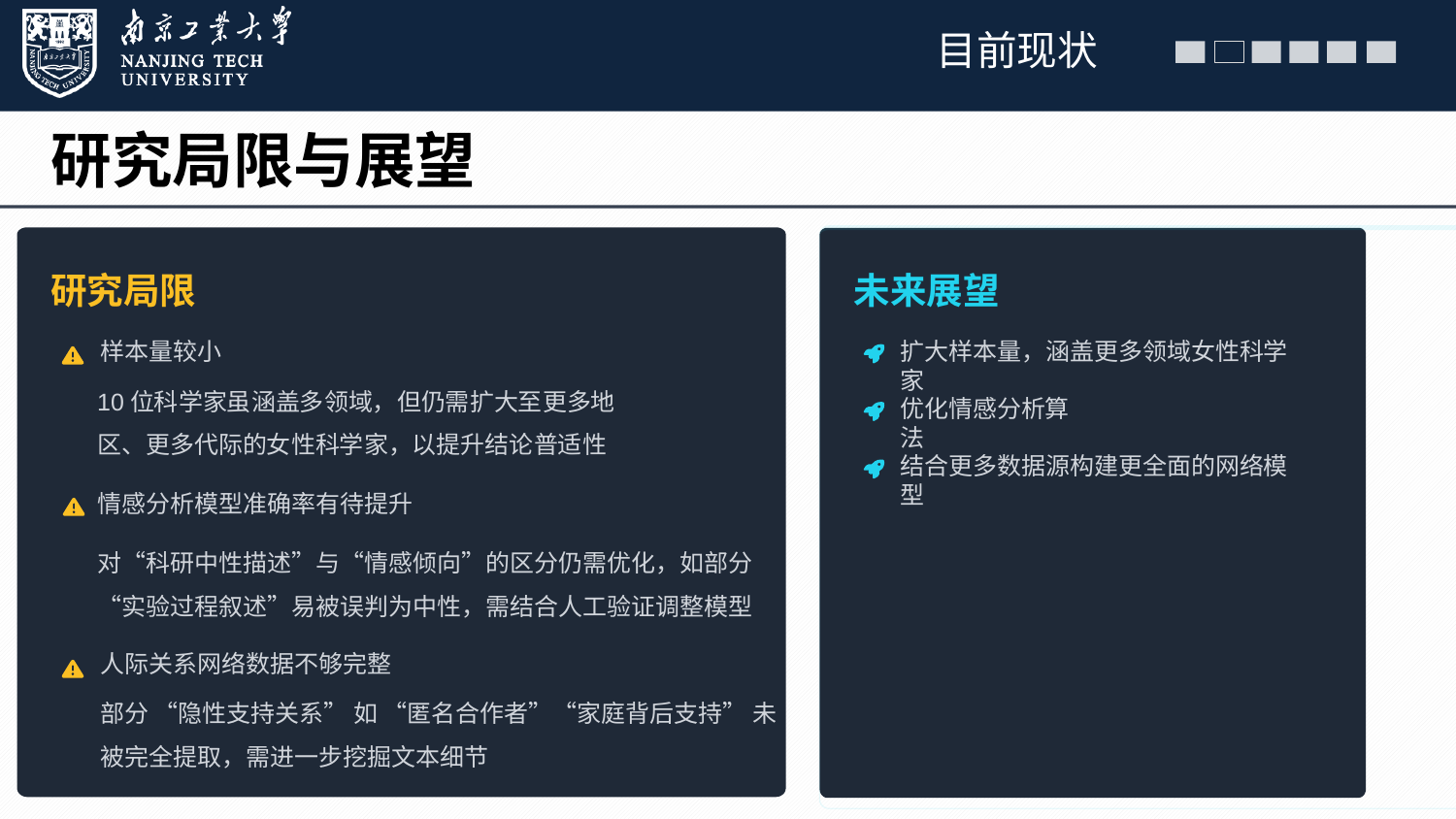

目前现状
研究局限与展望

研究局限
样本量较小

10位科学家虽涵盖多领域，但仍需扩大至更多地区、更多代际的女性科学家，以提升结论普适性
情感分析模型准确率有待提升

对“科研中性描述”与“情感倾向”的区分仍需优化，如部分“实验过程叙述”易被误判为中性，需结合人工验证调整模型
人际关系网络数据不够完整

部分 “隐性支持关系” 如 “匿名合作者”“家庭背后支持” 未被完全提取，需进一步挖掘文本细节

未来展望
扩大样本量，涵盖更多领域女性科学家

优化情感分析算法

结合更多数据源构建更全面的网络模型